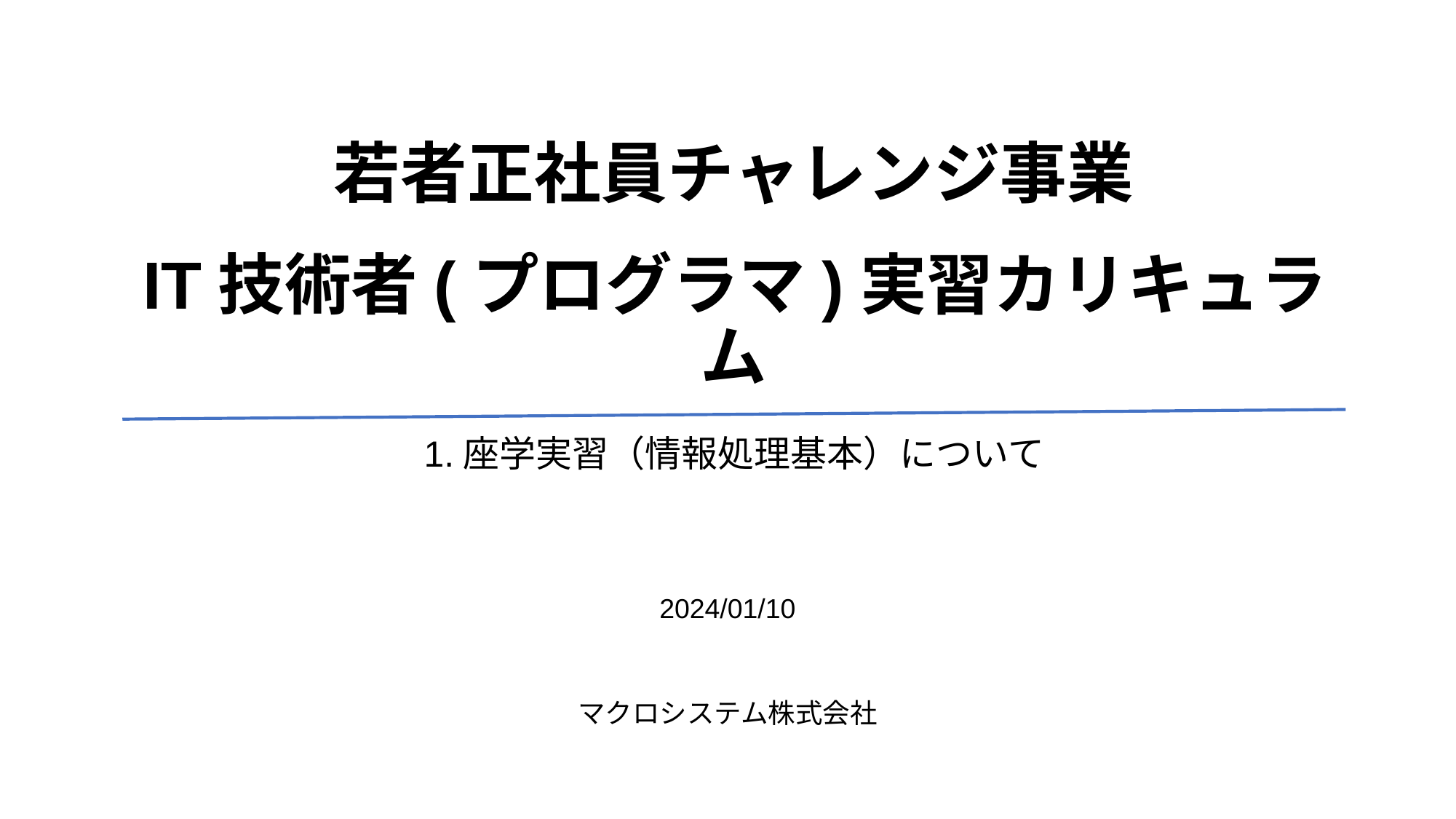

# 若者正社員チャレンジ事業 　　 IT技術者(プログラマ)実習カリキュラム
1.座学実習（情報処理基本）について
2024/01/10